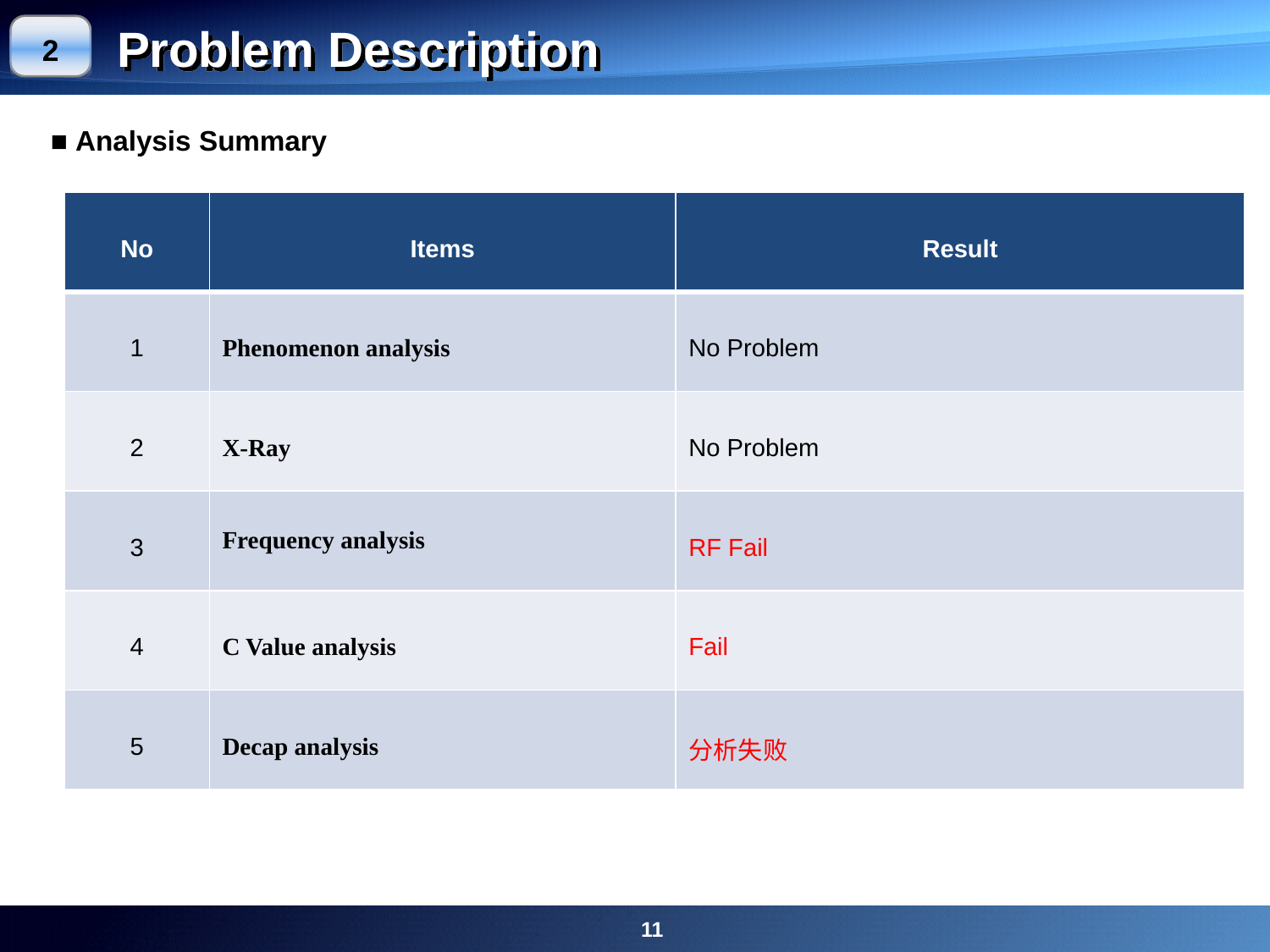

Problem Description

2
■ Analysis Summary
| No | Items | Result |
| --- | --- | --- |
| 1 | Phenomenon analysis | No Problem |
| 2 | X-Ray | No Problem |
| 3 | Frequency analysis | RF Fail |
| 4 | C Value analysis | Fail |
| 5 | Decap analysis | 分析失败 |